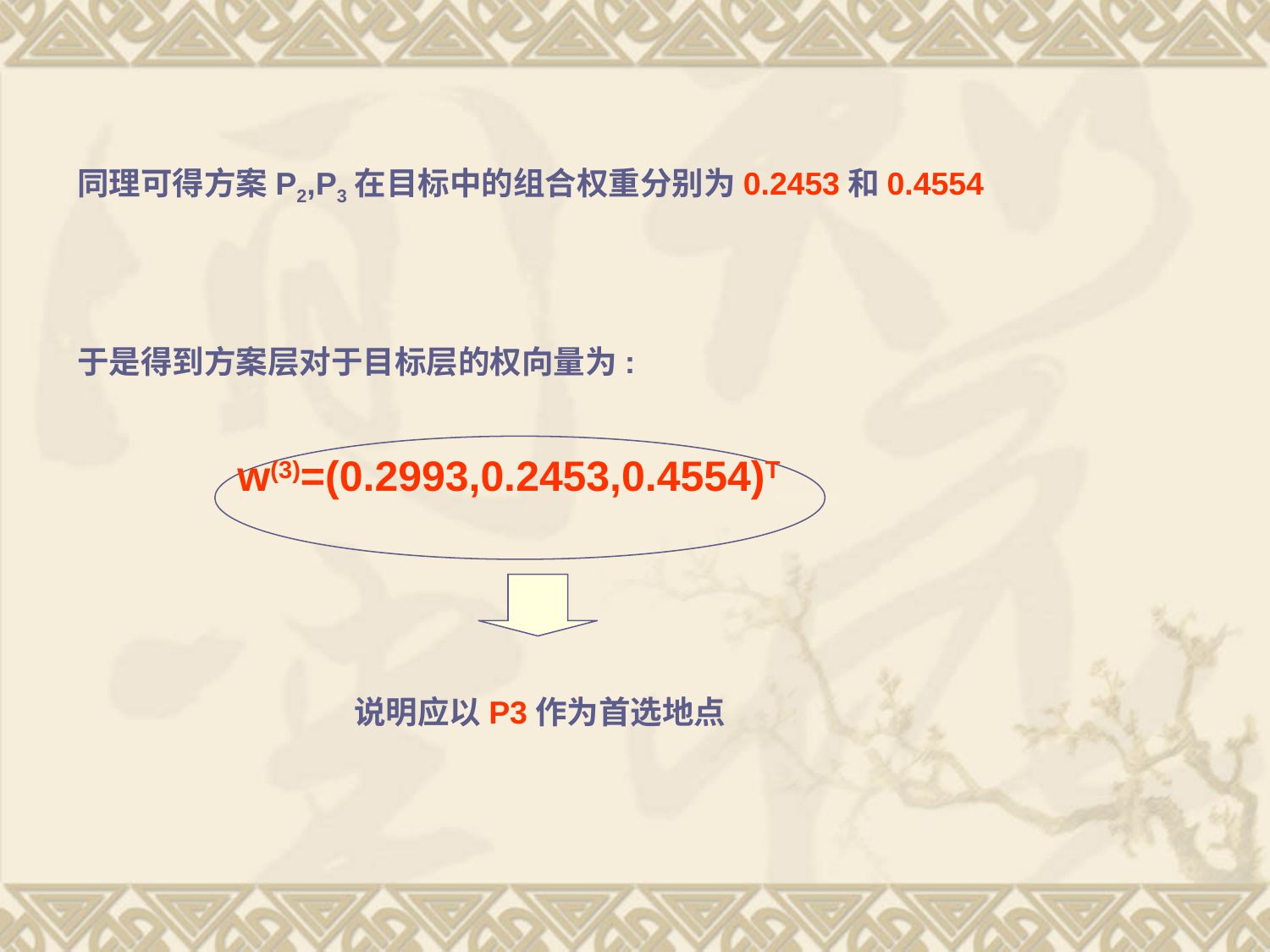

同理可得方案P2,P3在目标中的组合权重分别为0.2453和0.4554
#
于是得到方案层对于目标层的权向量为:

w(3)=(0.2993,0.2453,0.4554)T
说明应以P3作为首选地点